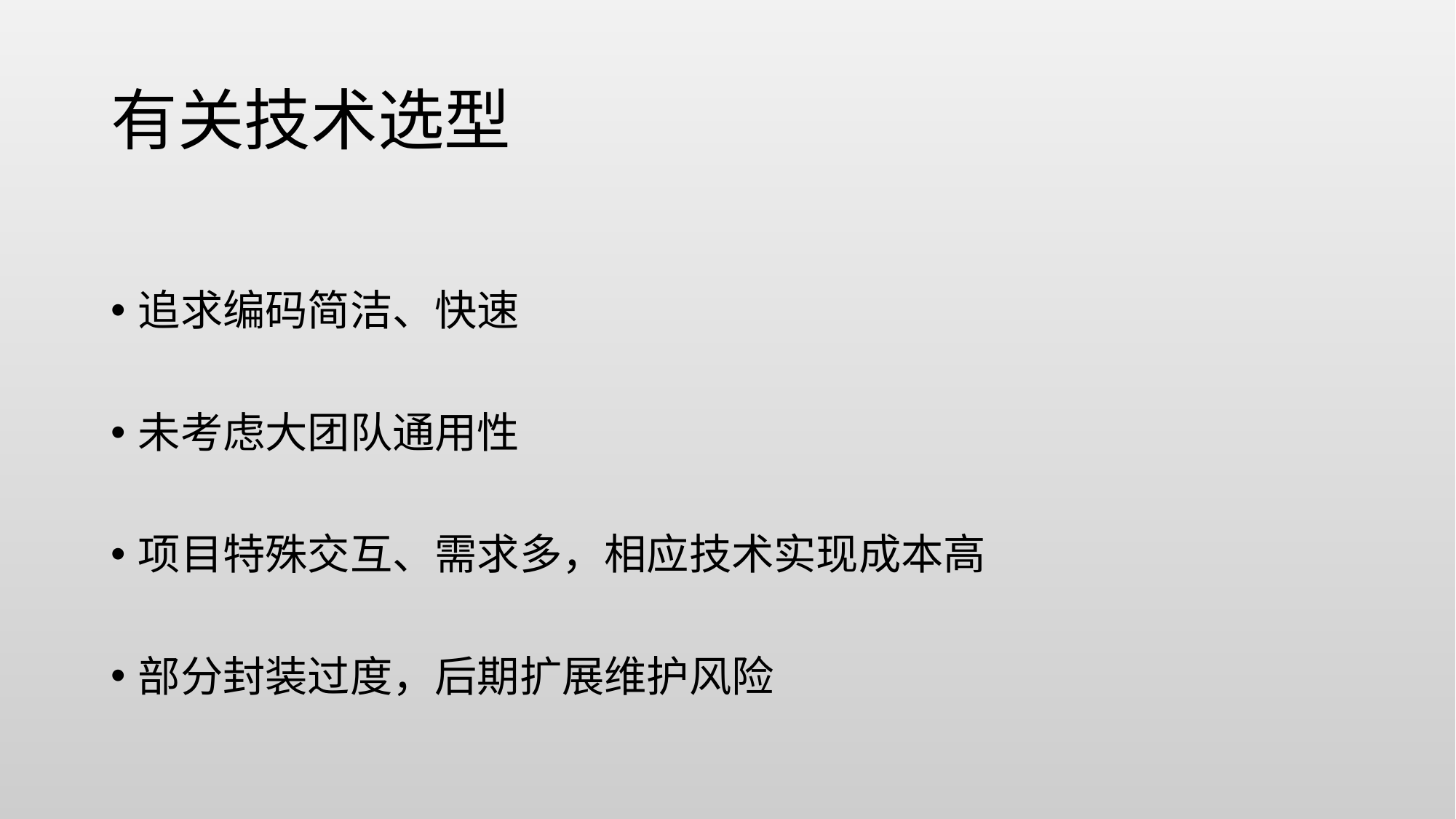

# 有关技术选型

追求编码简洁、快速

未考虑大团队通用性

项目特殊交互、需求多，相应技术实现成本高

部分封装过度，后期扩展维护风险